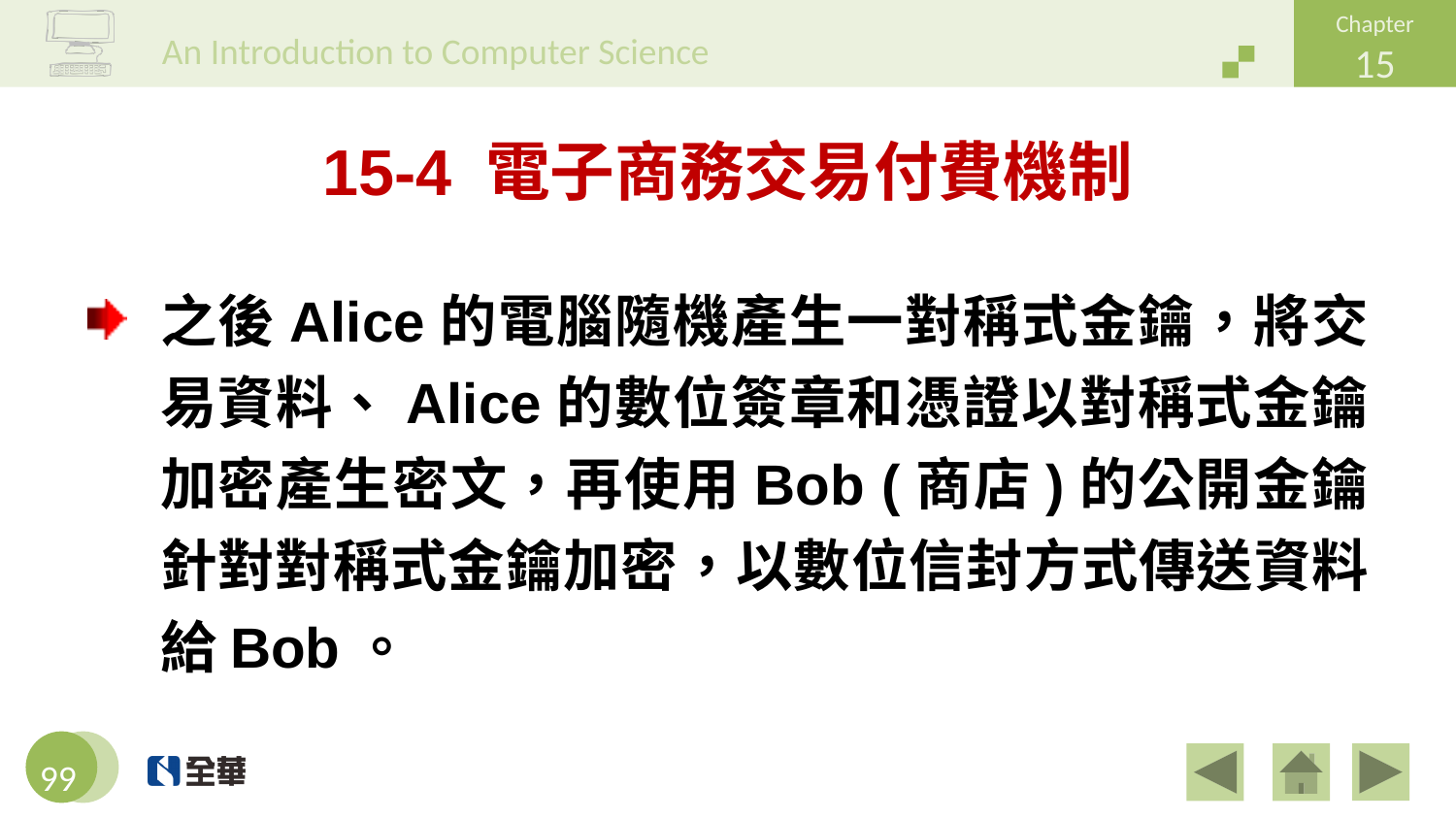

# 15-4 電子商務交易付費機制
之後Alice的電腦隨機產生一對稱式金鑰，將交易資料、Alice的數位簽章和憑證以對稱式金鑰加密產生密文，再使用Bob (商店)的公開金鑰針對對稱式金鑰加密，以數位信封方式傳送資料給Bob。